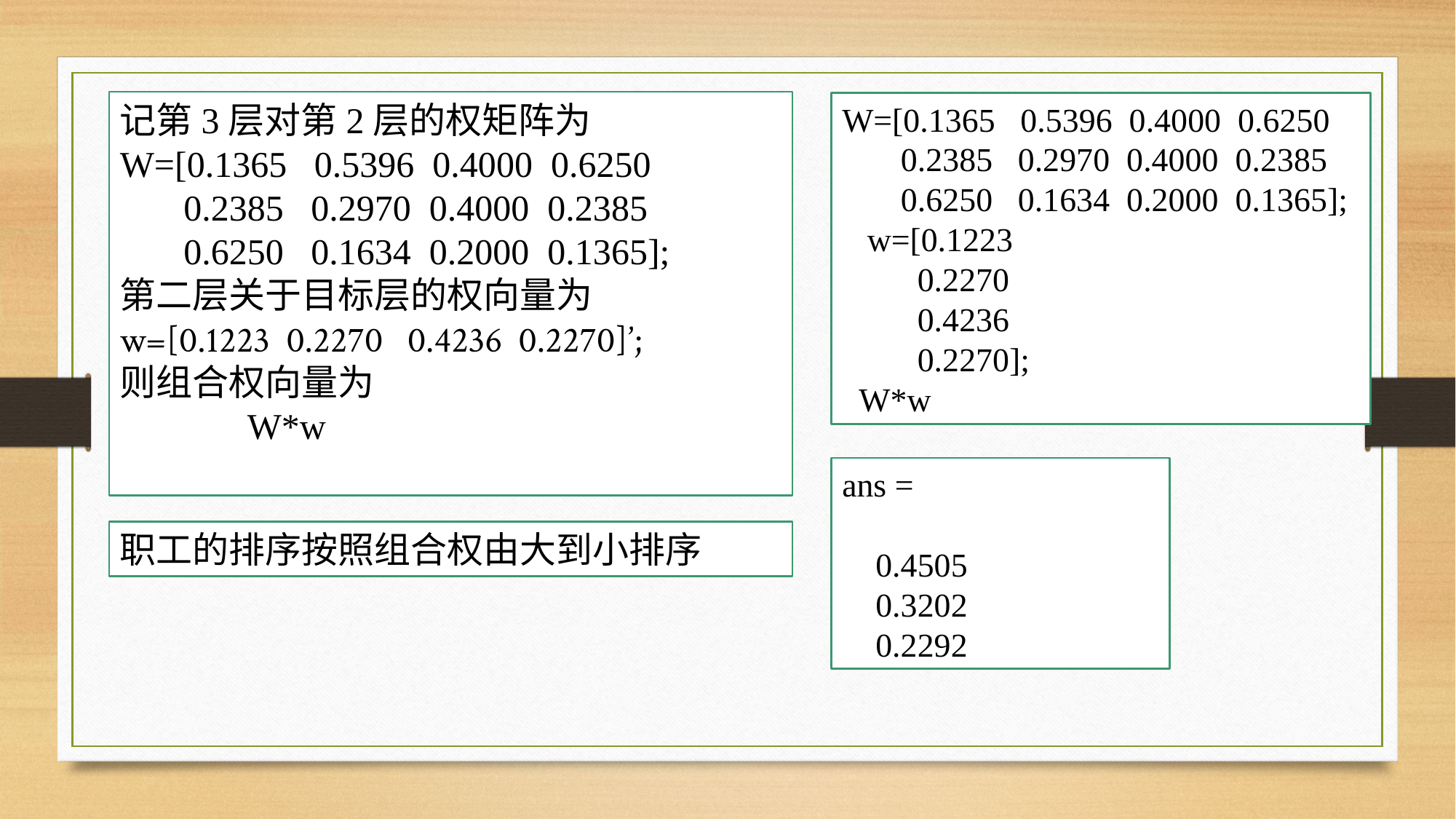

记第3层对第2层的权矩阵为
W=[0.1365   0.5396  0.4000  0.6250
       0.2385   0.2970  0.4000  0.2385
       0.6250   0.1634  0.2000  0.1365];
第二层关于目标层的权向量为
w=[0.1223  0.2270   0.4236  0.2270]’;
则组合权向量为
              W*w

W=[0.1365   0.5396  0.4000  0.6250
       0.2385   0.2970  0.4000  0.2385
       0.6250   0.1634  0.2000  0.1365];
   w=[0.1223
         0.2270
         0.4236
         0.2270];
  W*w
ans =

    0.4505
    0.3202
    0.2292
职工的排序按照组合权由大到小排序